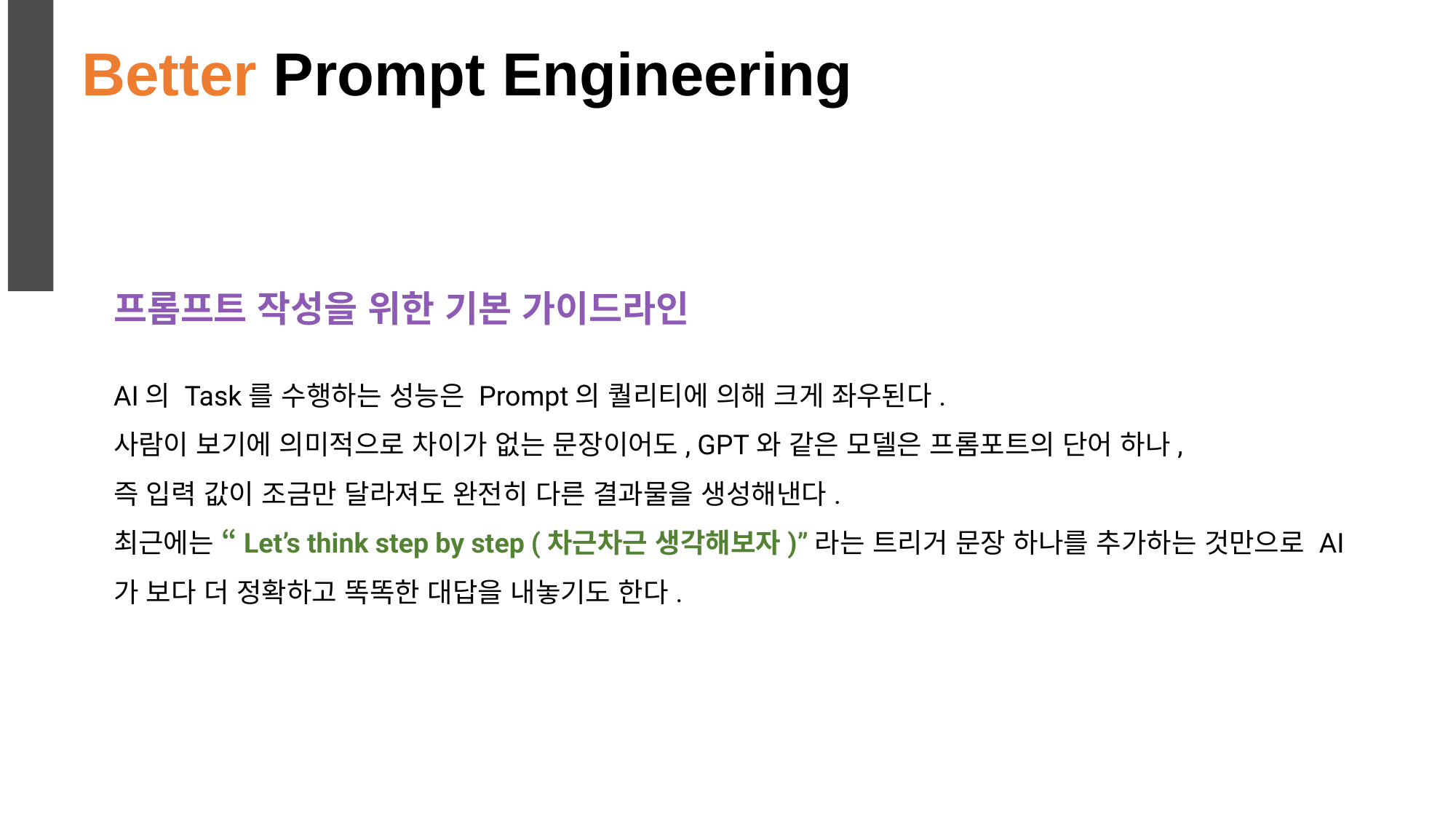

Better Prompt Engineering
프롬프트 작성을 위한 기본 가이드라인

AI의 Task를 수행하는 성능은 Prompt의 퀄리티에 의해 크게 좌우된다.
사람이 보기에 의미적으로 차이가 없는 문장이어도, GPT와 같은 모델은 프롬포트의 단어 하나,
즉 입력 값이 조금만 달라져도 완전히 다른 결과물을 생성해낸다.
최근에는 “Let’s think step by step (차근차근 생각해보자)”라는 트리거 문장 하나를 추가하는 것만으로 AI가 보다 더 정확하고 똑똑한 대답을 내놓기도 한다.